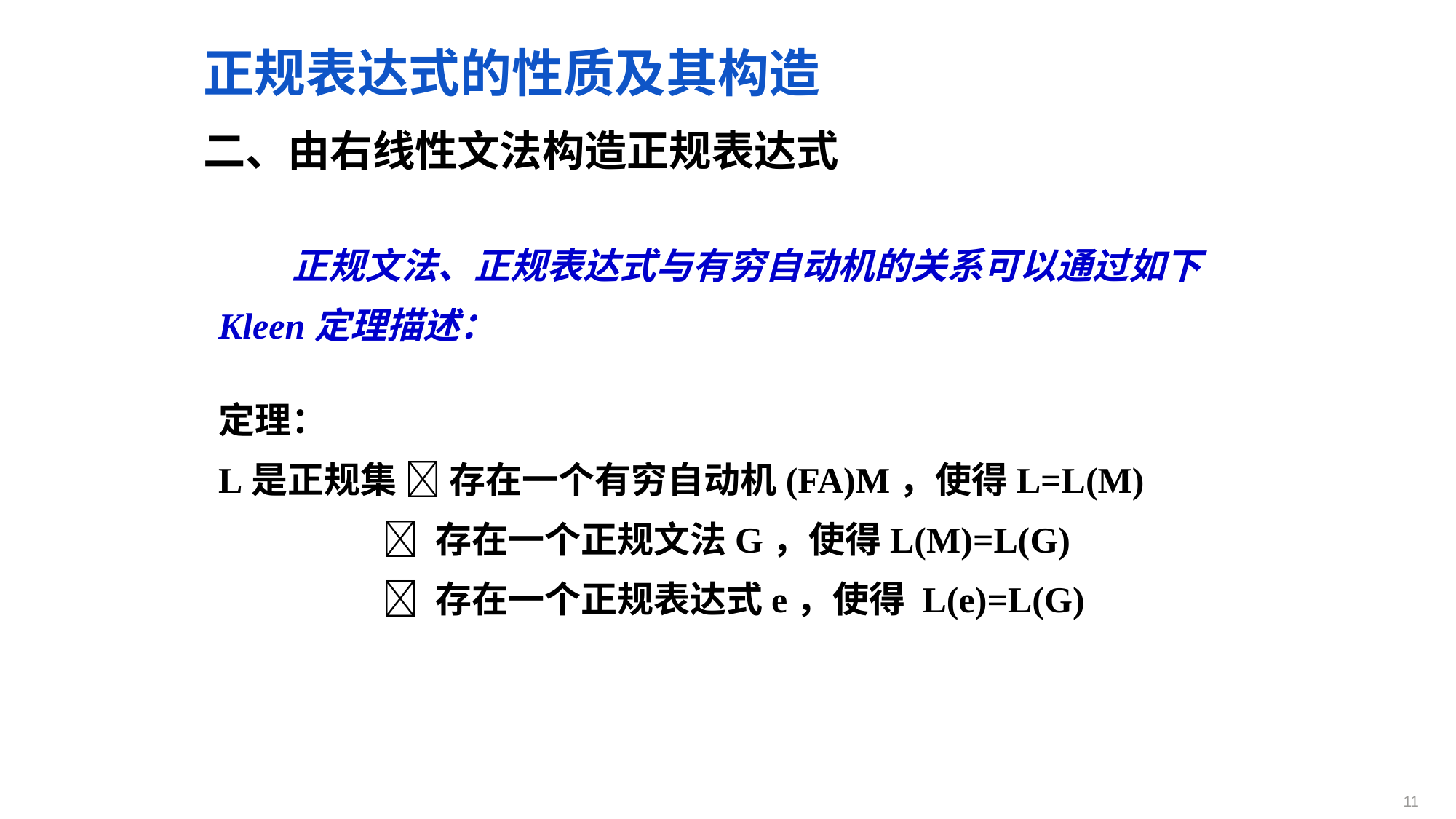

正规表达式的性质及其构造
二、由右线性文法构造正规表达式
        正规文法、正规表达式与有穷自动机的关系可以通过如下
Kleen定理描述：

定理：
L是正规集 ⇔ 存在一个有穷自动机(FA)M，使得L=L(M)
                    ⇔ 存在一个正规文法G，使得L(M)=L(G)
                    ⇔ 存在一个正规表达式e，使得 L(e)=L(G)
11